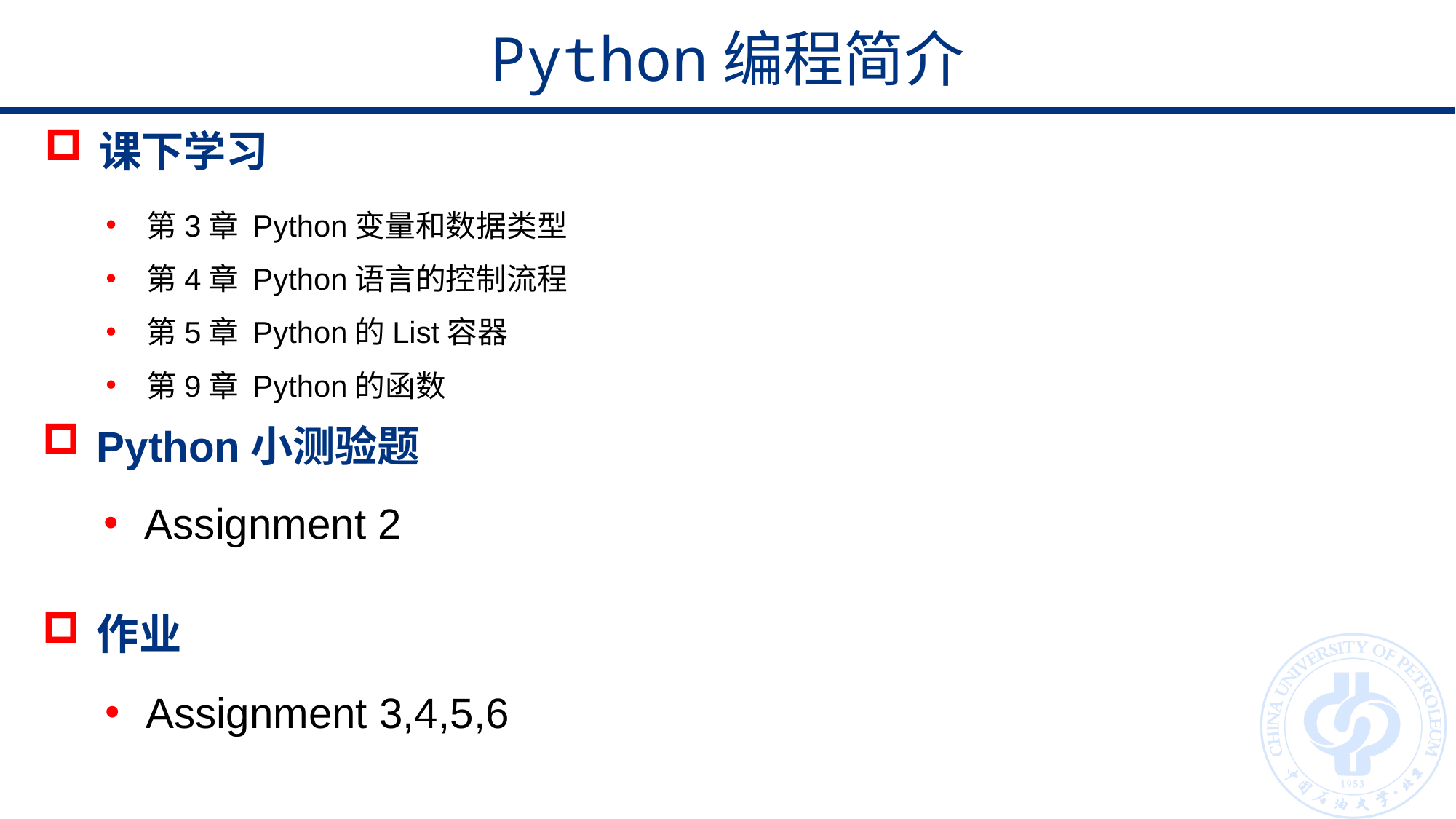

Python编程简介
课下学习
第3章 Python变量和数据类型
第4章 Python语言的控制流程
第5章 Python的List容器
第9章 Python的函数

Python小测验题
Assignment 2
作业
Assignment 3,4,5,6